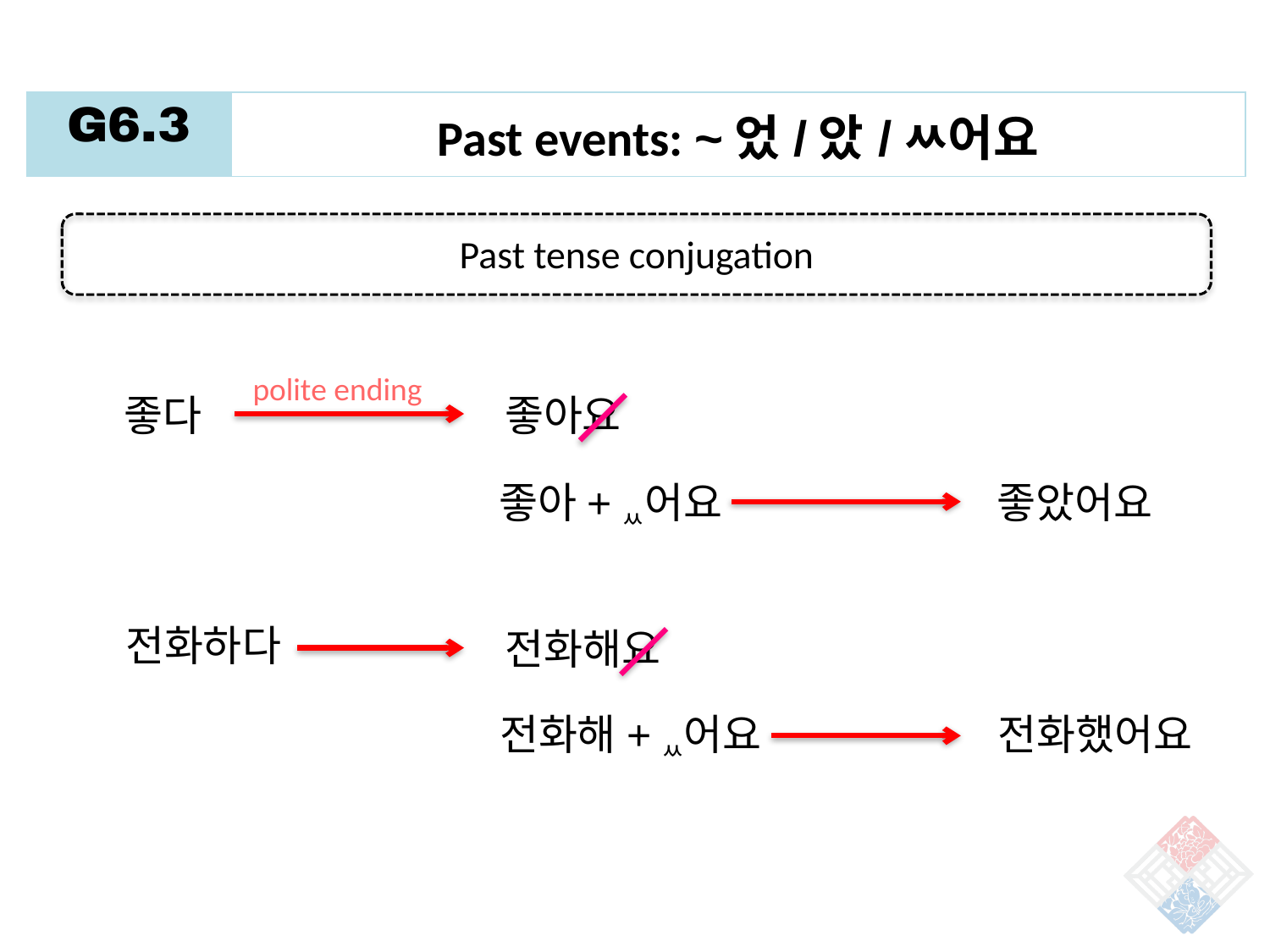

| G6.3 | Past events: ~었/았/ㅆ어요 |
| --- | --- |

Past tense conjugation
polite ending
좋다
좋아요
좋아+ㅆ어요
좋았어요
전화하다
전화해요
전화해+ㅆ어요
전화했어요